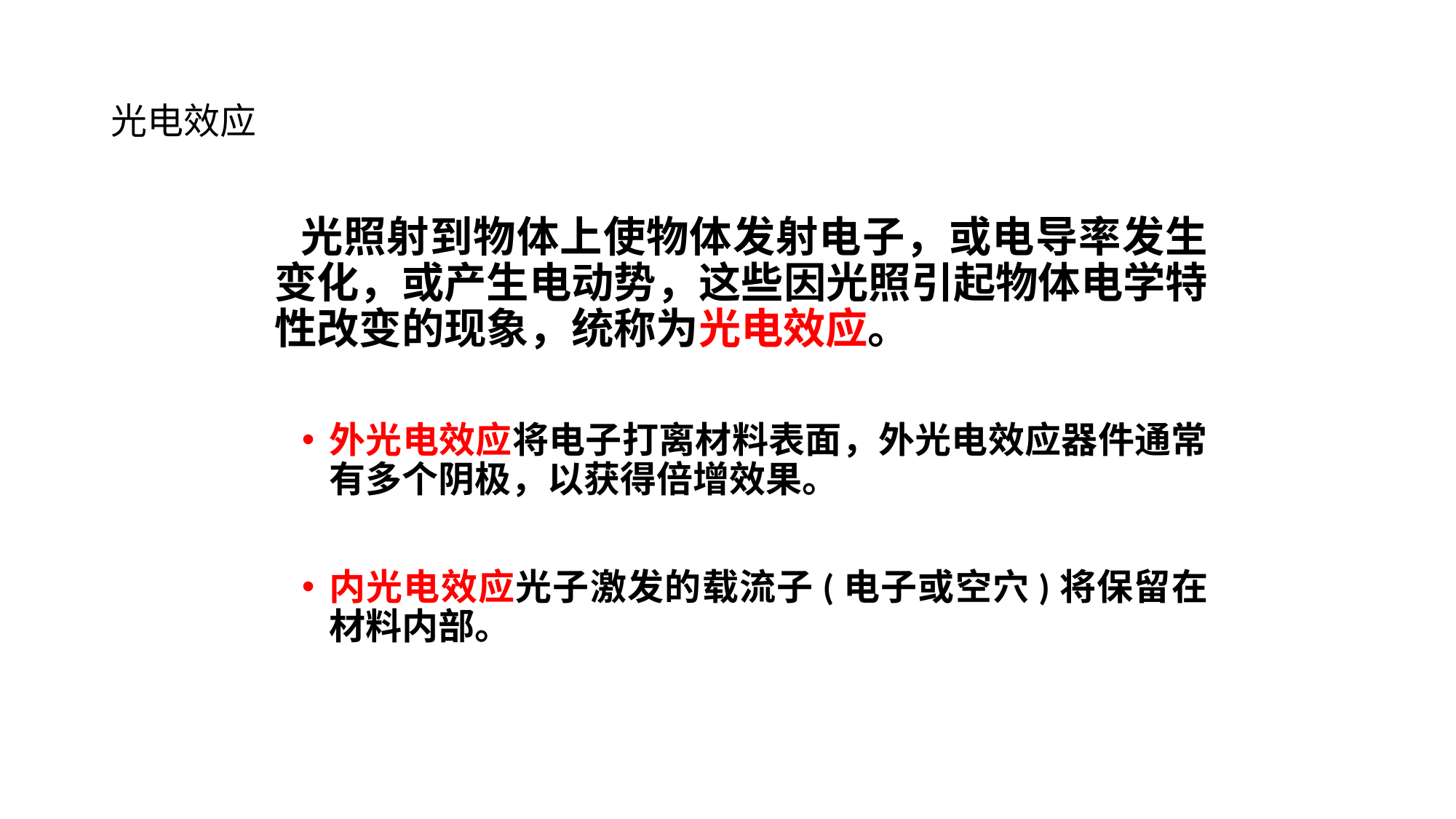

# 光电效应
    光照射到物体上使物体发射电子，或电导率发生变化，或产生电动势，这些因光照引起物体电学特性改变的现象，统称为光电效应。

外光电效应将电子打离材料表面，外光电效应器件通常有多个阴极，以获得倍增效果。

内光电效应光子激发的载流子(电子或空穴)将保留在材料内部。